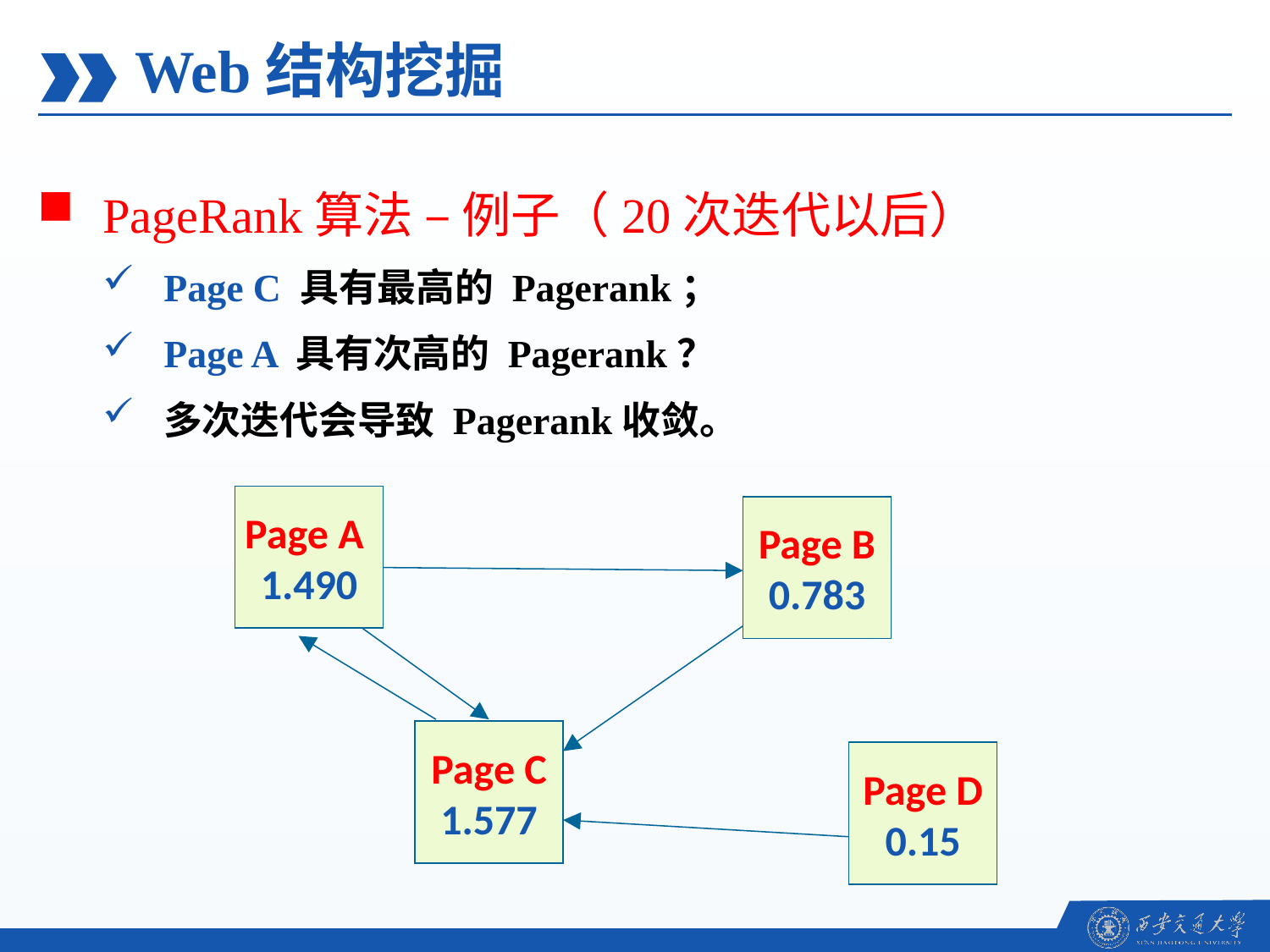

Web结构挖掘
PageRank算法 – 例子（20次迭代以后）
Page C 具有最高的 Pagerank；
Page A 具有次高的 Pagerank？
多次迭代会导致 Pagerank收敛。
Page A
1.490
Page B
0.783

Page C
1.577
Page D
0.15